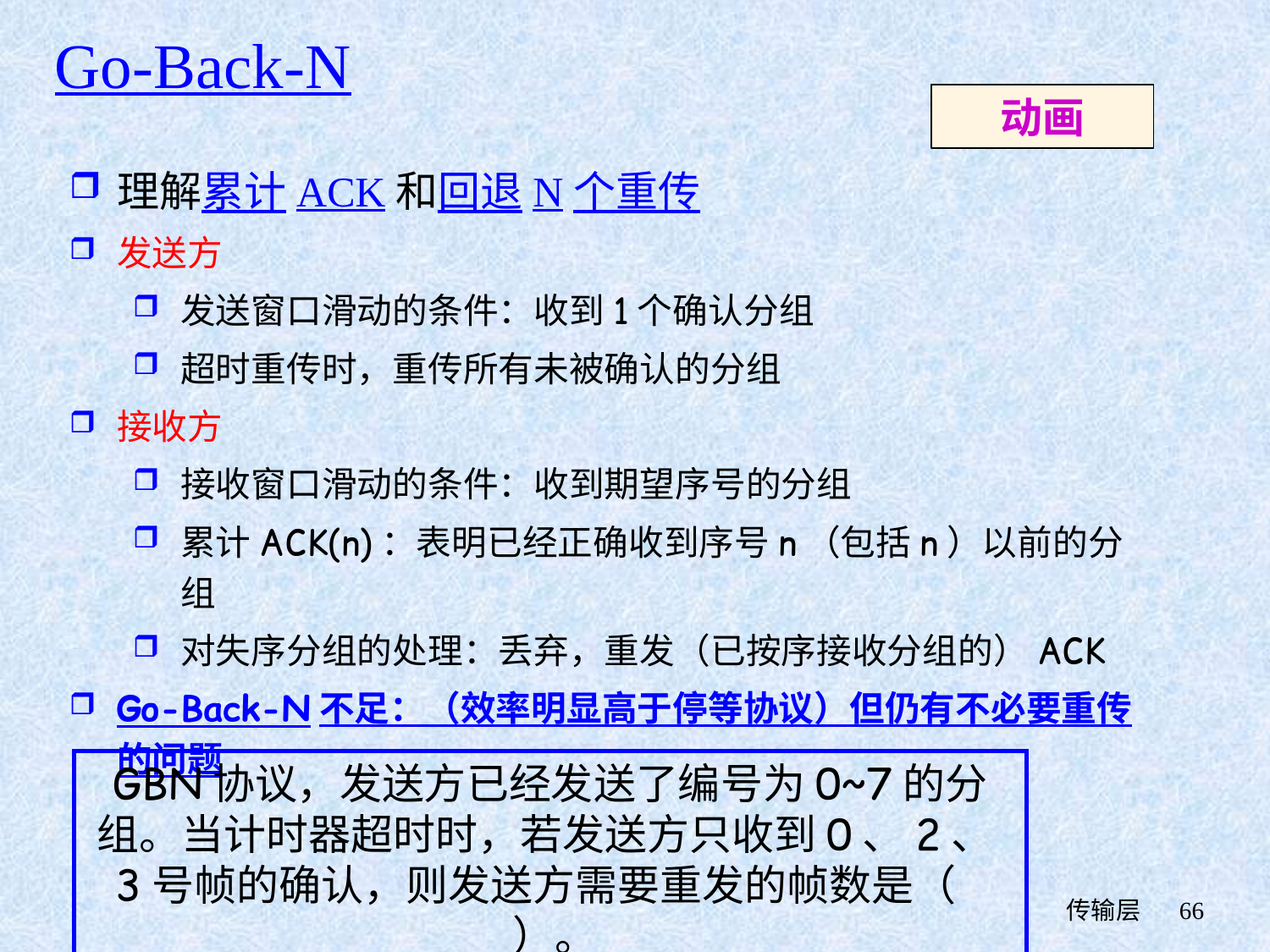

Go-Back-N
动画
理解累计ACK和回退N个重传
发送方
发送窗口滑动的条件：收到1个确认分组
超时重传时，重传所有未被确认的分组
接收方
接收窗口滑动的条件：收到期望序号的分组
累计ACK(n)：表明已经正确收到序号n（包括n）以前的分组
对失序分组的处理：丢弃，重发（已按序接收分组的）ACK
Go-Back-N不足：（效率明显高于停等协议）但仍有不必要重传的问题
GBN协议，发送方已经发送了编号为0~7的分组。当计时器超时时，若发送方只收到0、2、3号帧的确认，则发送方需要重发的帧数是（    ）。
 传输层
66